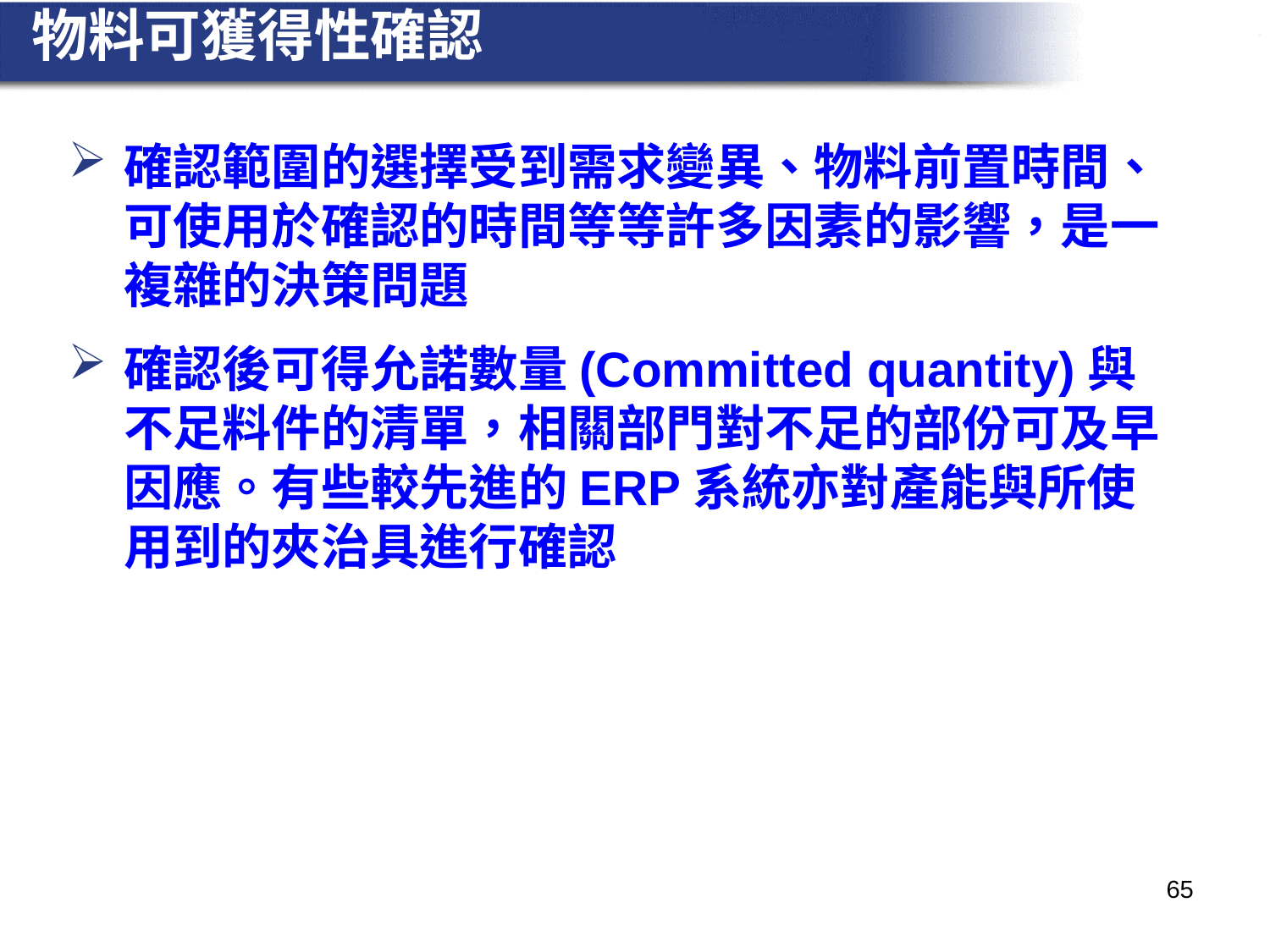

# 物料可獲得性確認
確認範圍的選擇受到需求變異、物料前置時間、可使用於確認的時間等等許多因素的影響，是一複雜的決策問題
確認後可得允諾數量(Committed quantity)與不足料件的清單，相關部門對不足的部份可及早因應。有些較先進的ERP系統亦對產能與所使用到的夾治具進行確認
65